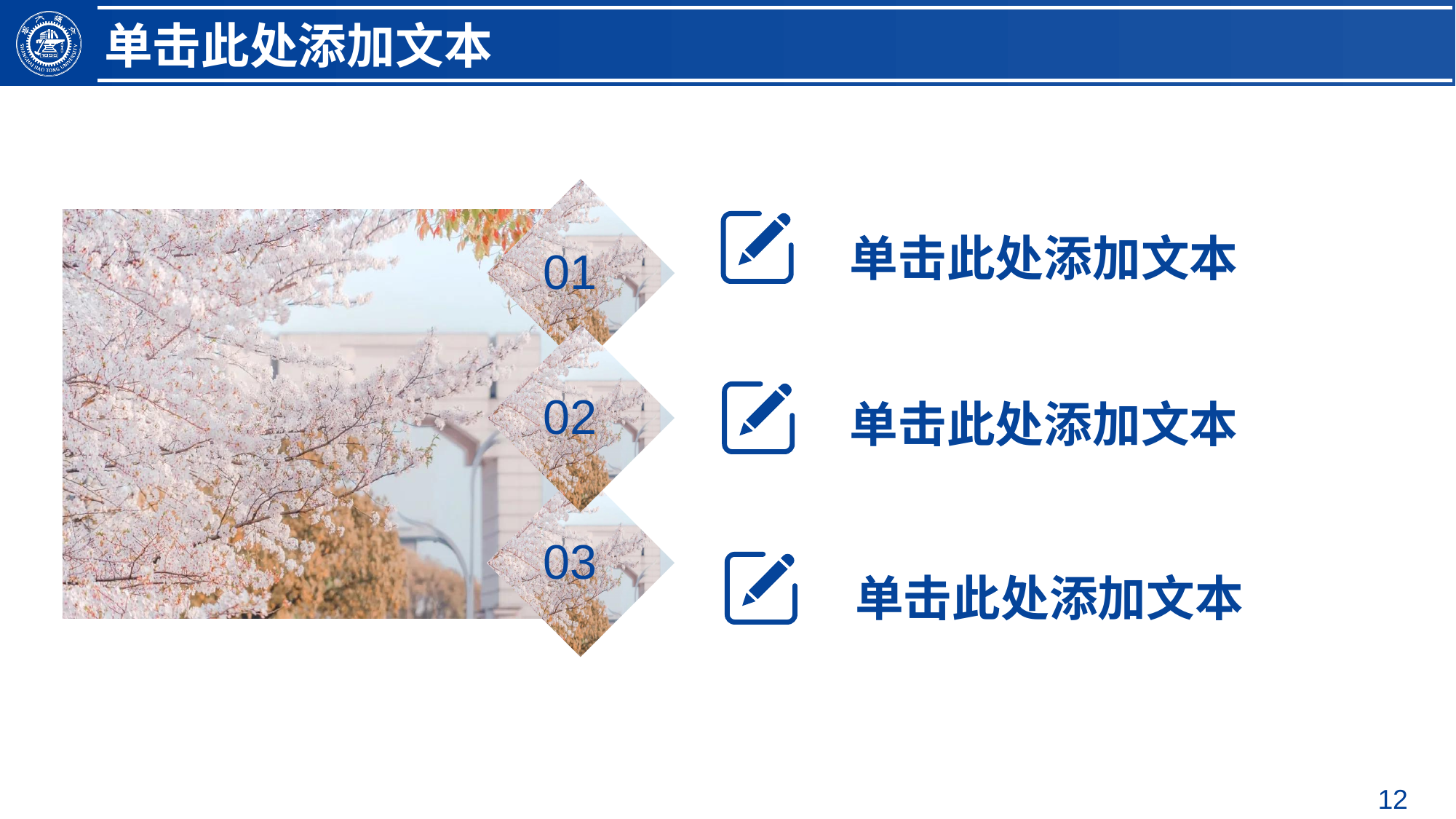

单击此处添加文本

单击此处添加文本

01
02
03

单击此处添加文本

单击此处添加文本

12